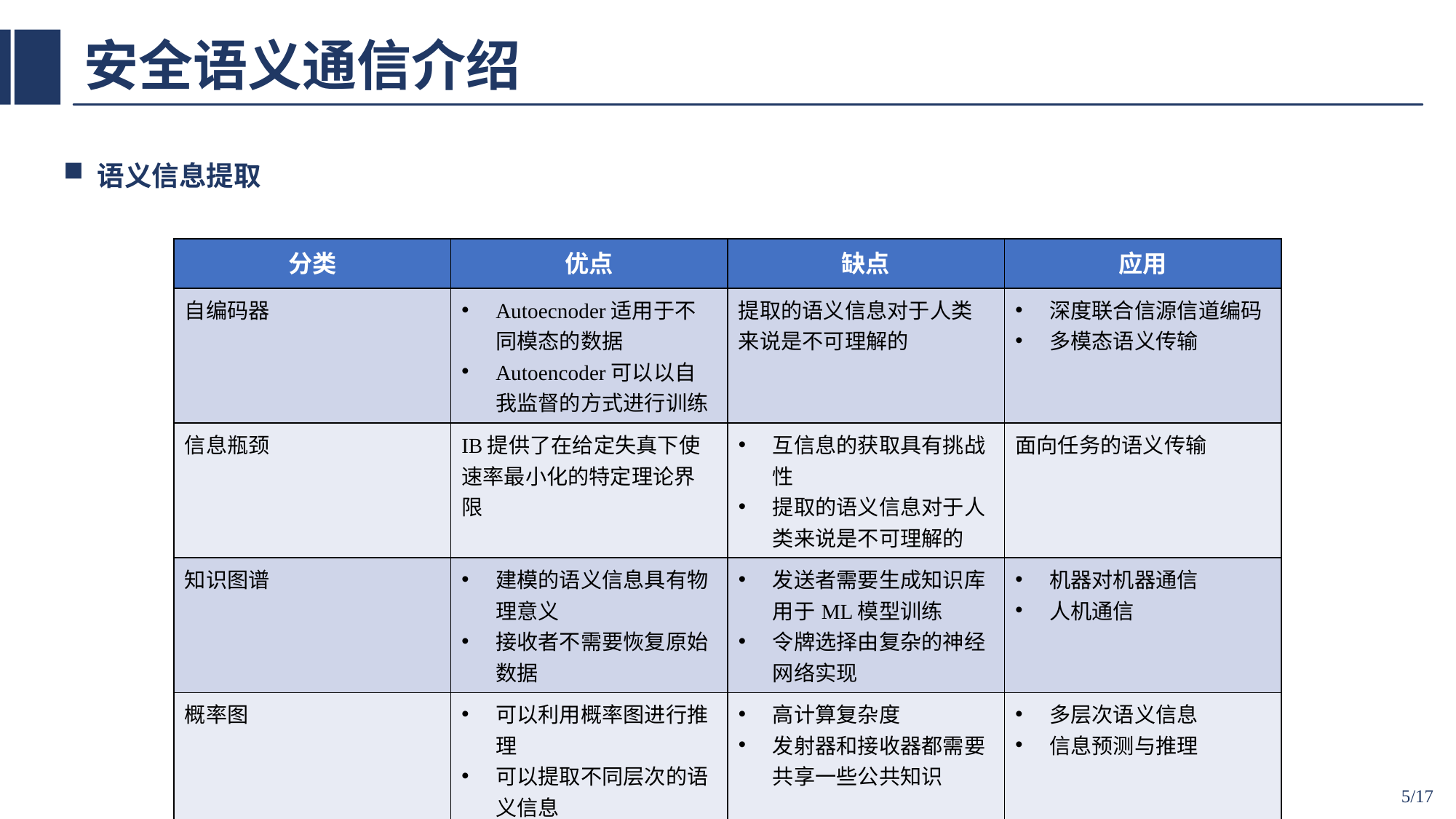

# 安全语义通信介绍
语义信息提取
| 分类 | 优点 | 缺点 | 应用 |
| --- | --- | --- | --- |
| 自编码器 | Autoecnoder适用于不同模态的数据 Autoencoder可以以自我监督的方式进行训练 | 提取的语义信息对于人类来说是不可理解的 | 深度联合信源信道编码 多模态语义传输 |
| 信息瓶颈 | IB提供了在给定失真下使速率最小化的特定理论界限 | 互信息的获取具有挑战性 提取的语义信息对于人类来说是不可理解的 | 面向任务的语义传输 |
| 知识图谱 | 建模的语义信息具有物理意义 接收者不需要恢复原始数据 | 发送者需要生成知识库用于ML模型训练 令牌选择由复杂的神经网络实现 | 机器对机器通信 人机通信 |
| 概率图 | 可以利用概率图进行推理 可以提取不同层次的语义信息 | 高计算复杂度 发射器和接收器都需要共享一些公共知识 | 多层次语义信息 信息预测与推理 |
5/17